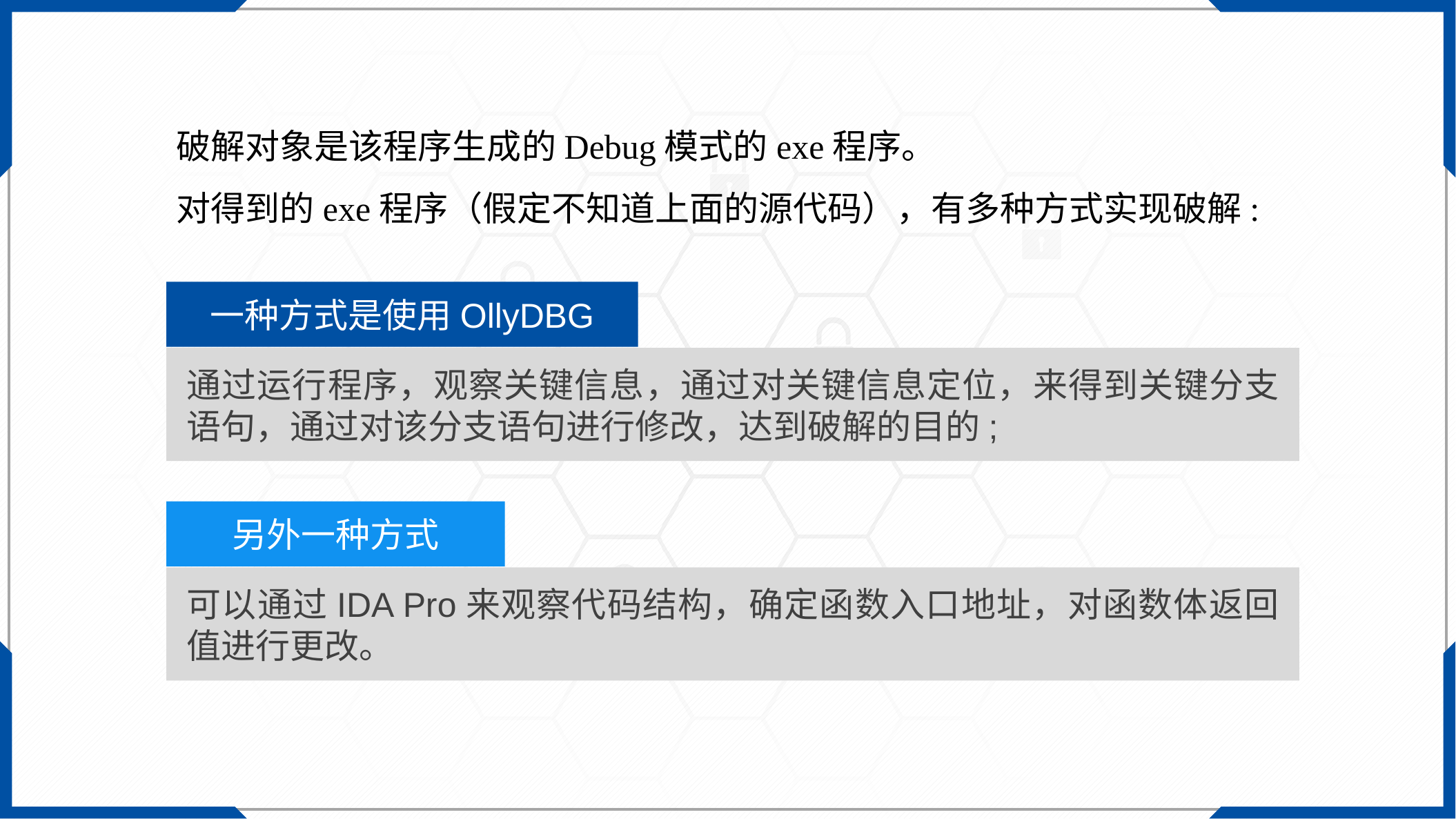

破解对象是该程序生成的Debug模式的exe程序。
对得到的exe程序（假定不知道上面的源代码），有多种方式实现破解:
一种方式是使用OllyDBG
通过运行程序，观察关键信息，通过对关键信息定位，来得到关键分支语句，通过对该分支语句进行修改，达到破解的目的;
另外一种方式
可以通过IDA Pro来观察代码结构，确定函数入口地址，对函数体返回值进行更改。